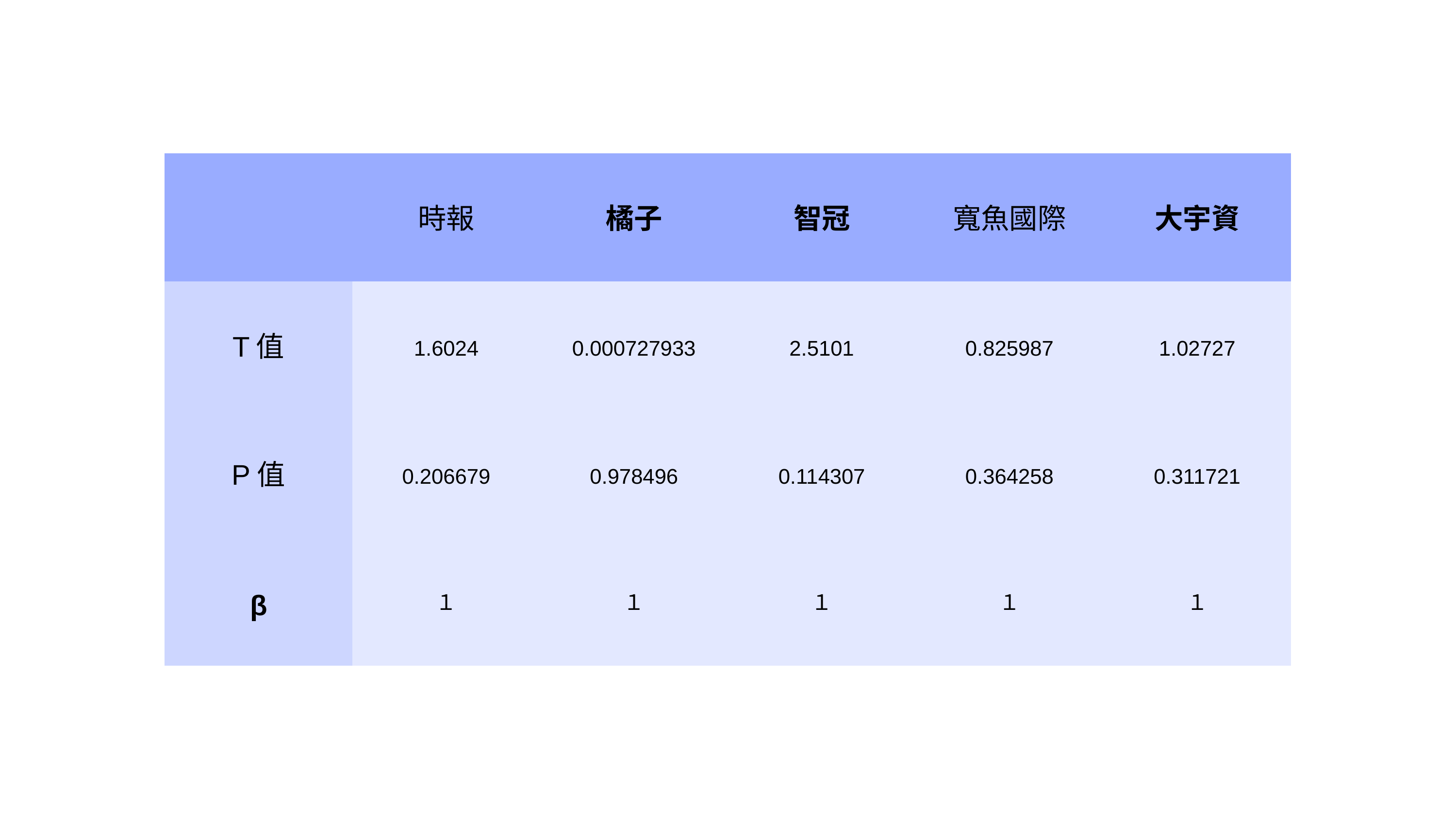

|  | 時報 | 橘子 | 智冠 | 寬魚國際 | 大宇資 |
| --- | --- | --- | --- | --- | --- |
| T值 | 1.6024 | 0.000727933 | 2.5101 | 0.825987 | 1.02727 |
| P值 | 0.206679 | 0.978496 | 0.114307 | 0.364258 | 0.311721 |
| β | １ | １ | １ | １ | １ |